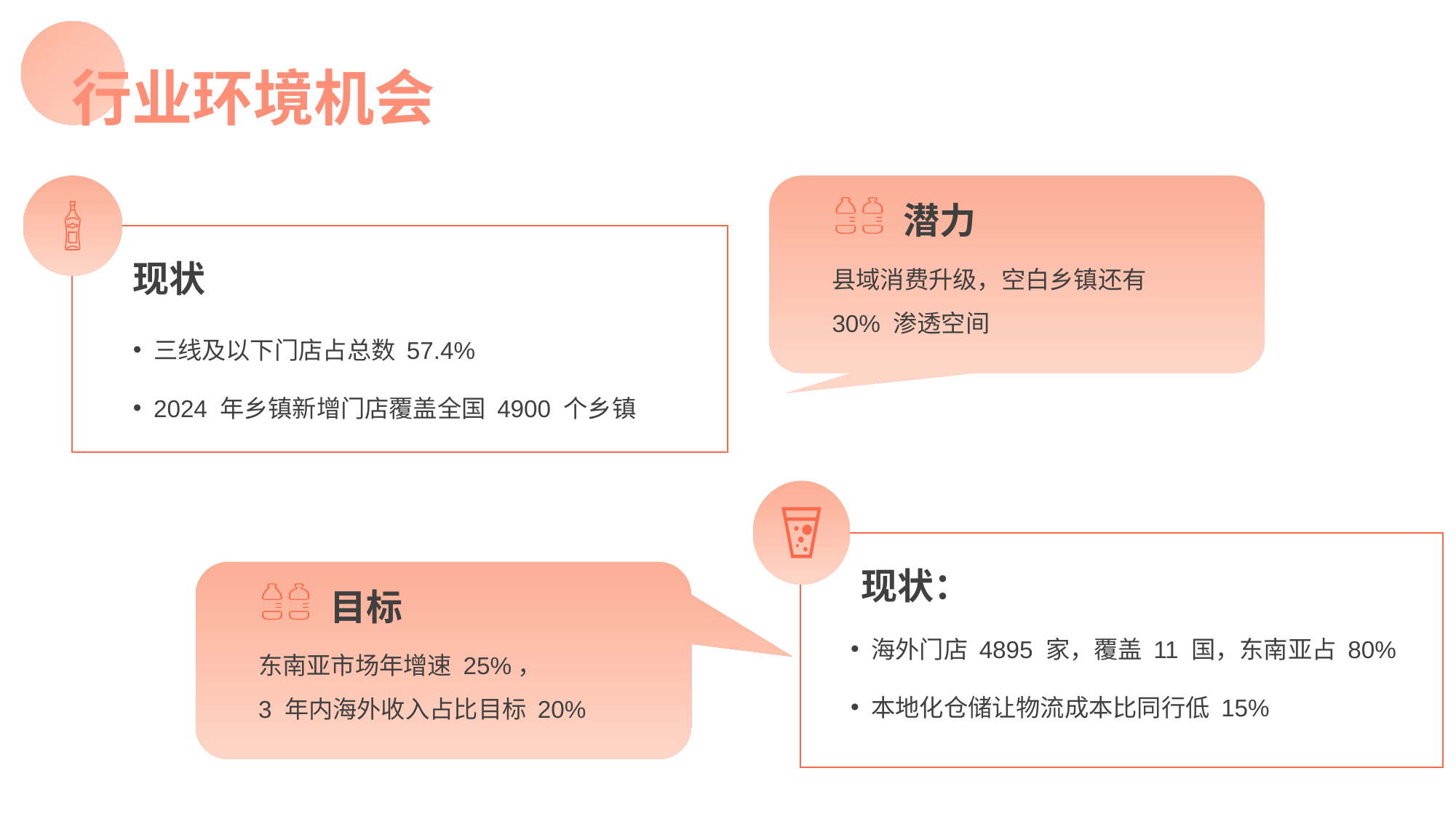

行业环境机会

潜力

县域消费升级，空白乡镇还有
30% 渗透空间

现状
三线及以下门店占总数 57.4%
2024 年乡镇新增门店覆盖全国 4900 个乡镇

现状：

目标

东南亚市场年增速 25%，
3 年内海外收入占比目标 20%
海外门店 4895 家，覆盖 11 国，东南亚占 80%
本地化仓储让物流成本比同行低 15%